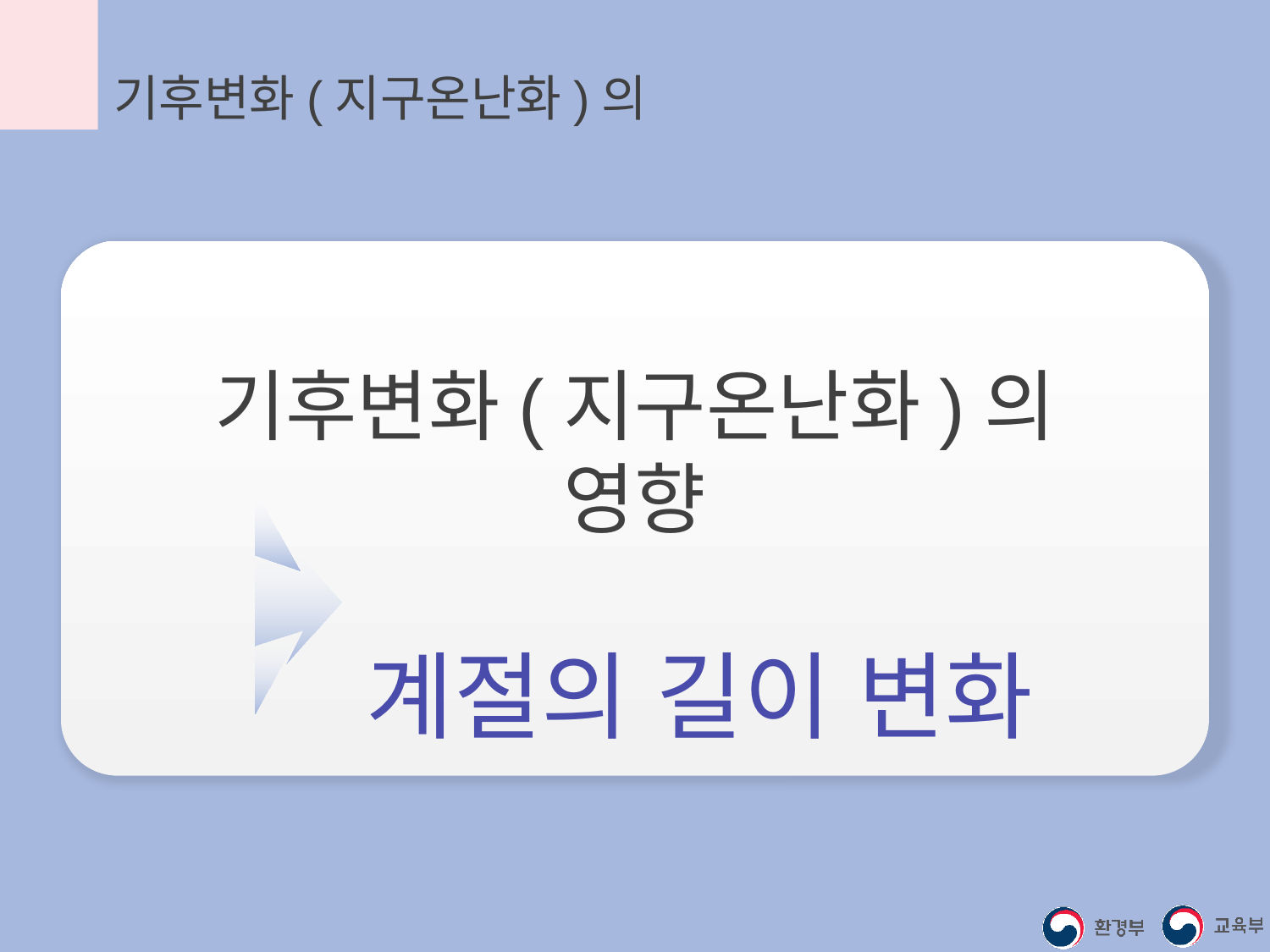

기후변화(지구온난화)의 영향

기후변화(지구온난화)의 영향

    계절의 길이 변화